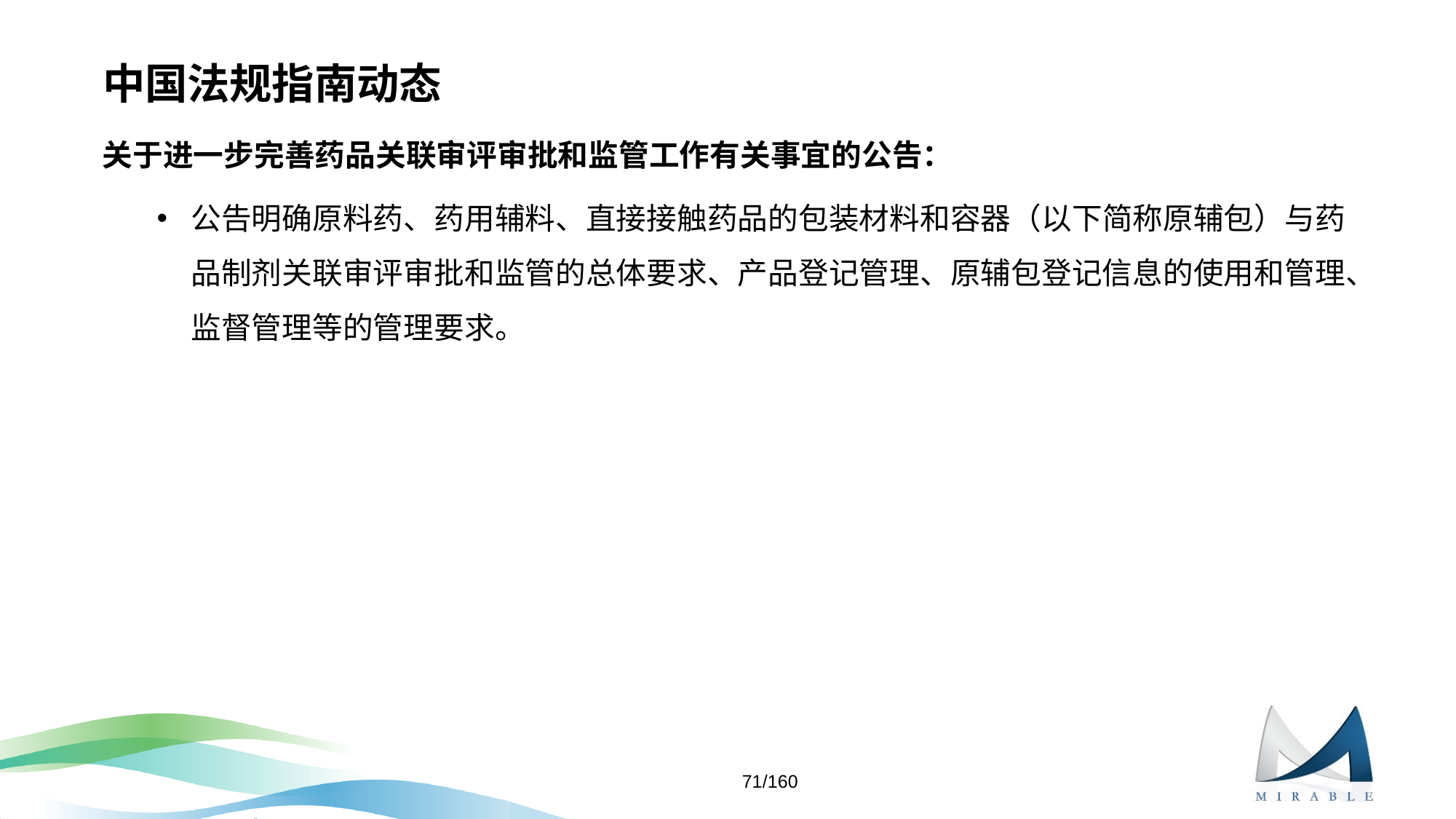

# 中国法规指南动态
关于进一步完善药品关联审评审批和监管工作有关事宜的公告：
公告明确原料药、药用辅料、直接接触药品的包装材料和容器（以下简称原辅包）与药品制剂关联审评审批和监管的总体要求、产品登记管理、原辅包登记信息的使用和管理、监督管理等的管理要求。
71/160